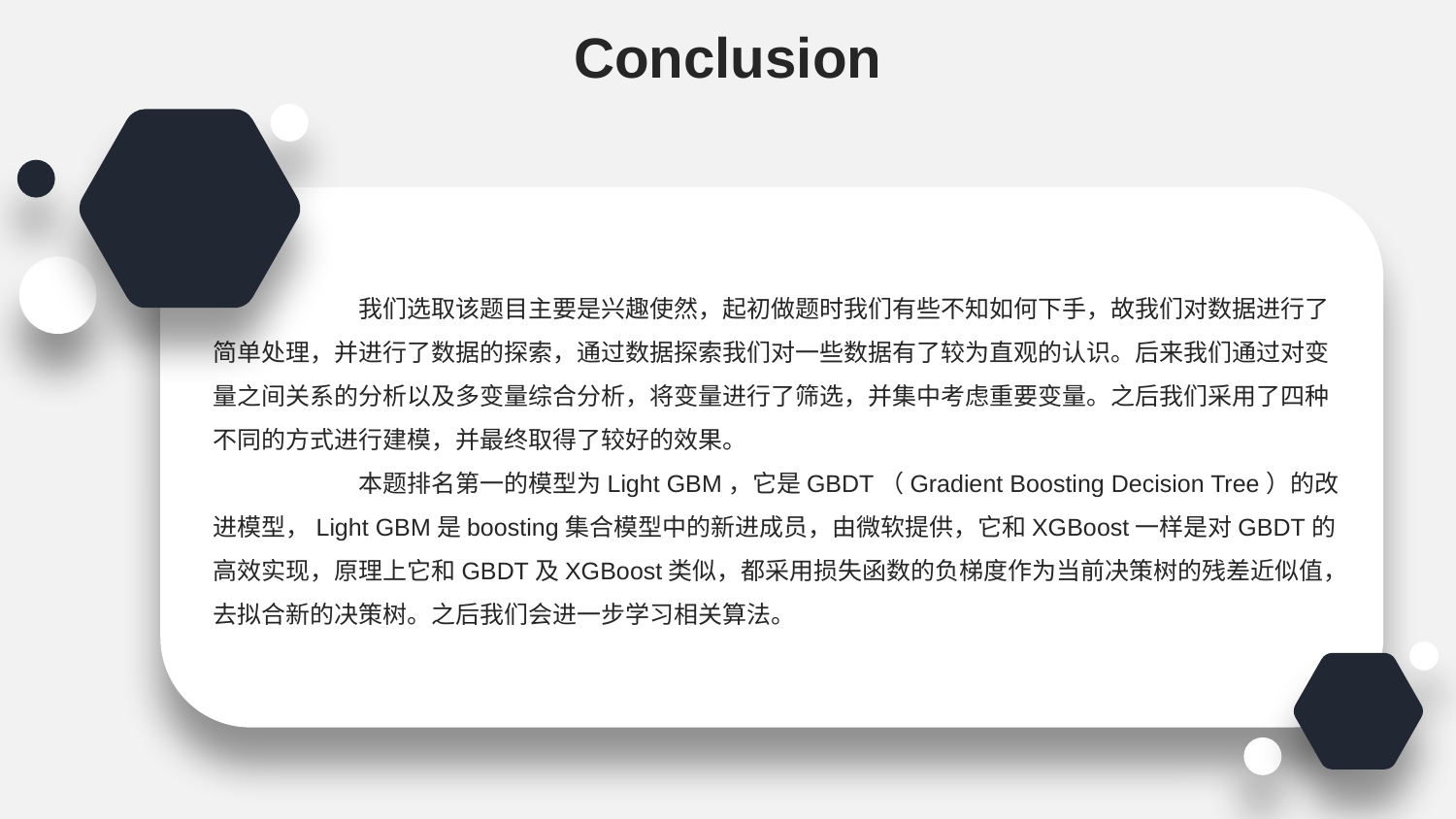

Conclusion

	我们选取该题目主要是兴趣使然，起初做题时我们有些不知如何下手，故我们对数据进行了简单处理，并进行了数据的探索，通过数据探索我们对一些数据有了较为直观的认识。后来我们通过对变量之间关系的分析以及多变量综合分析，将变量进行了筛选，并集中考虑重要变量。之后我们采用了四种不同的方式进行建模，并最终取得了较好的效果。
	本题排名第一的模型为Light GBM，它是GBDT（Gradient Boosting Decision Tree）的改进模型，Light GBM是boosting集合模型中的新进成员，由微软提供，它和XGBoost一样是对GBDT的高效实现，原理上它和GBDT及XGBoost类似，都采用损失函数的负梯度作为当前决策树的残差近似值，去拟合新的决策树。之后我们会进一步学习相关算法。